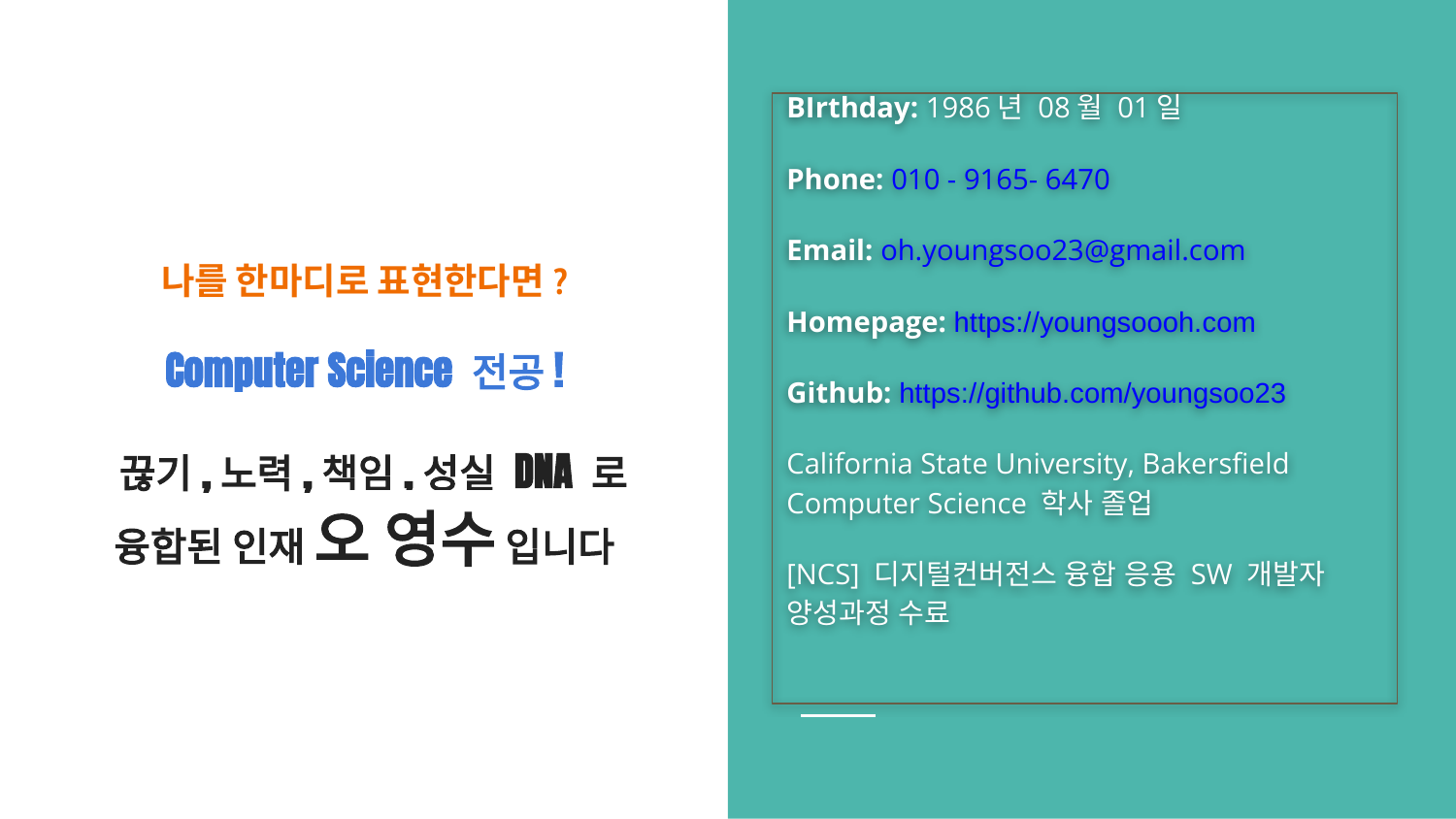

# 나를 한마디로 표현한다면?
BIrthday: 1986년 08월 01일
Phone: 010 - 9165- 6470
Email: oh.youngsoo23@gmail.com
Homepage: https://youngsoooh.com
Github: https://github.com/youngsoo23
California State University, Bakersfield Computer Science 학사 졸업
[NCS] 디지털컨버전스 융합 응용 SW 개발자 양성과정 수료

Computer Science 전공!

 끊기,노력,책임,성실 DNA 로 융합된 인재 오 영수 입니다